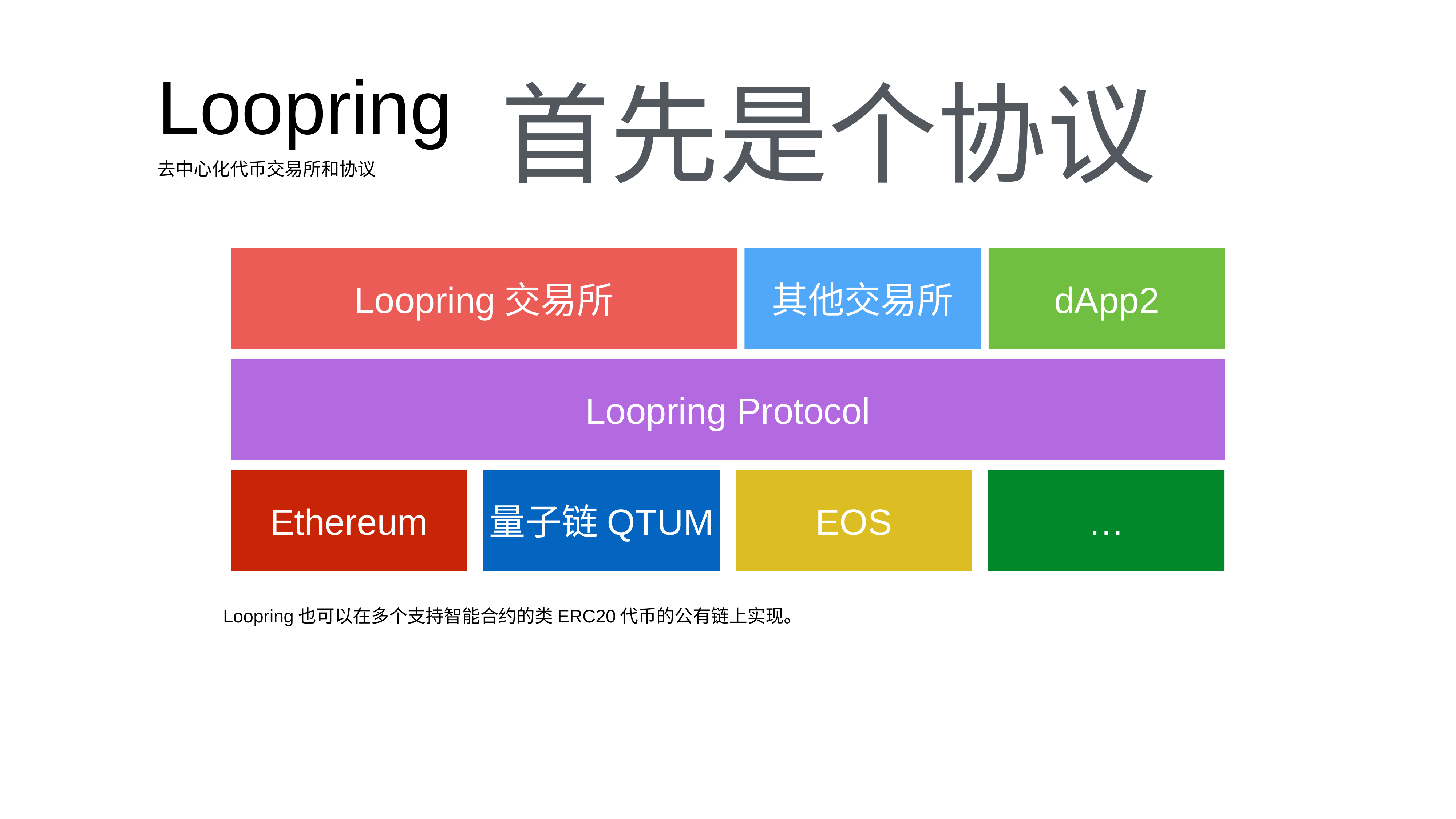

Loopring
去中心化代币交易所和协议
首先是个协议
Loopring交易所
其他交易所
dApp2
Loopring Protocol
Ethereum
量子链QTUM
EOS
…
Loopring也可以在多个支持智能合约的类ERC20代币的公有链上实现。